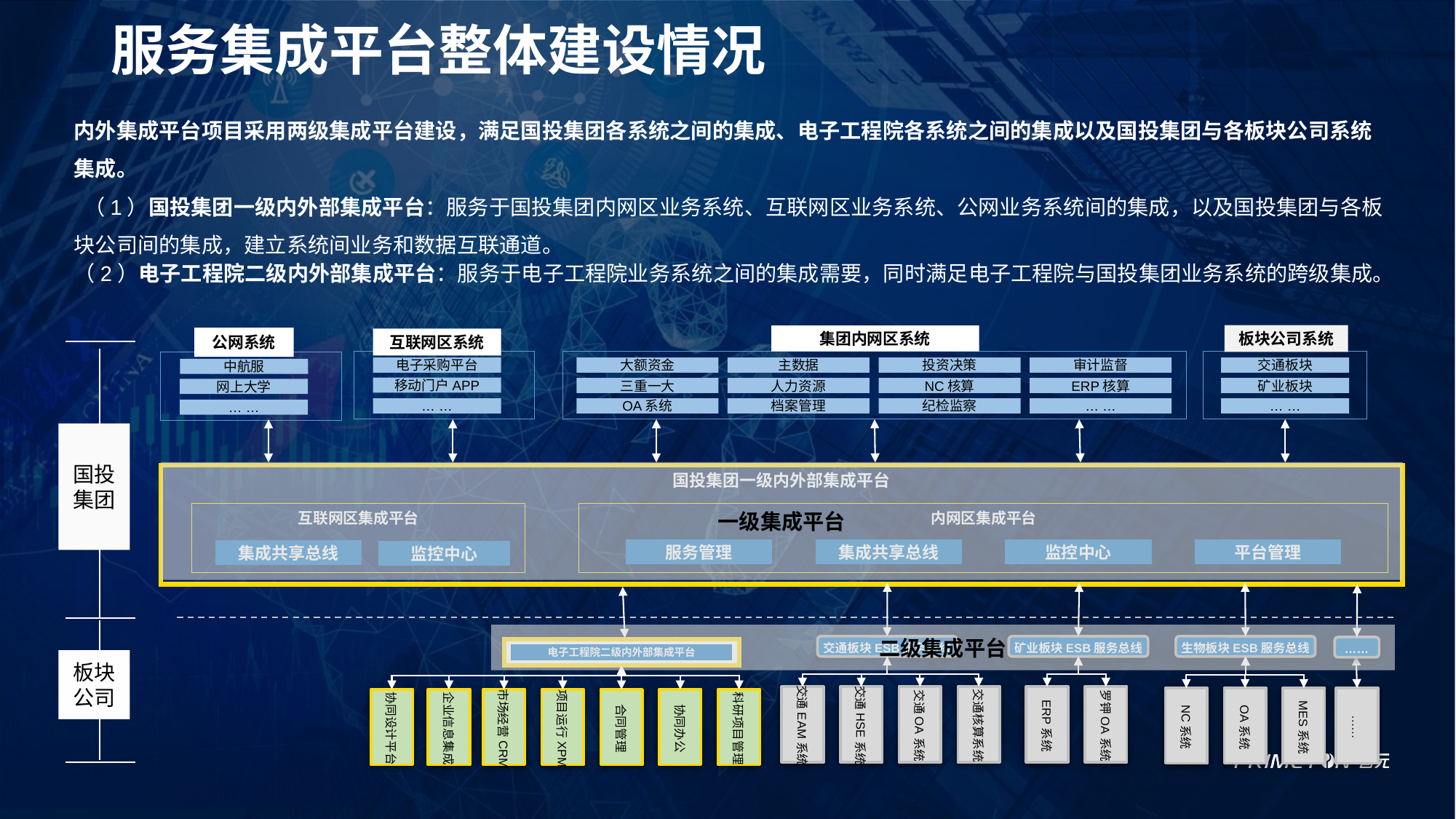

# 服务集成平台整体建设情况
内外集成平台项目采用两级集成平台建设，满足国投集团各系统之间的集成、电子工程院各系统之间的集成以及国投集团与各板块公司系统集成。
 （1）国投集团一级内外部集成平台：服务于国投集团内网区业务系统、互联网区业务系统、公网业务系统间的集成，以及国投集团与各板块公司间的集成，建立系统间业务和数据互联通道。
（2）电子工程院二级内外部集成平台：服务于电子工程院业务系统之间的集成需要，同时满足电子工程院与国投集团业务系统的跨级集成。
板块公司系统
集团内网区系统
公网系统
互联网区系统

电子采购平台
大额资金
主数据
投资决策
审计监督
交通板块
中航服
移动门户APP
三重一大
人力资源
NC核算
ERP核算
矿业板块
网上大学
… …
OA系统
档案管理
纪检监察
… …
… …
… …
国投
集团
国投集团一级内外部集成平台
互联网区集成平台
内网区集成平台
服务管理
集成共享总线
监控中心
平台管理
集成共享总线
监控中心
交通板块ESB服务总线
矿业板块ESB服务总线
生物板块ESB服务总线
……

电子工程院二级内外部集成平台
板块公司
交通EAM系统
交通HSE系统
交通OA系统
交通核算系统
ERP系统
罗钾OA系统
NC系统
OA系统
MES系统
……
协同设计平台
企业信息集成
市场经营CRM
项目运行XPM
合同管理
协同办公
科研项目管理
一级集成平台
二级集成平台